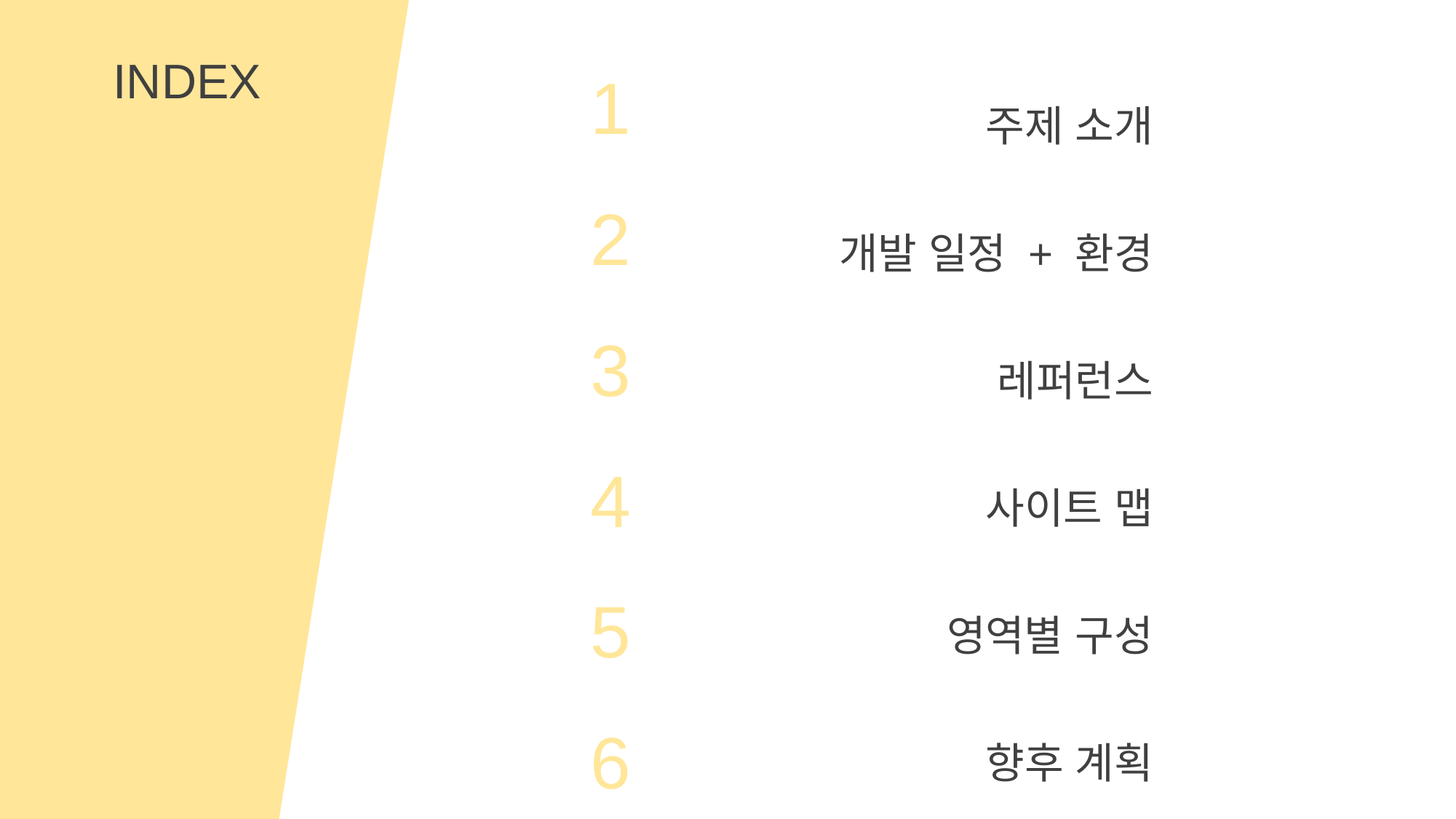

1
2
3
4
5
6
주제 소개
개발 일정 + 환경
레퍼런스
사이트 맵
영역별 구성
향후 계획
INDEX